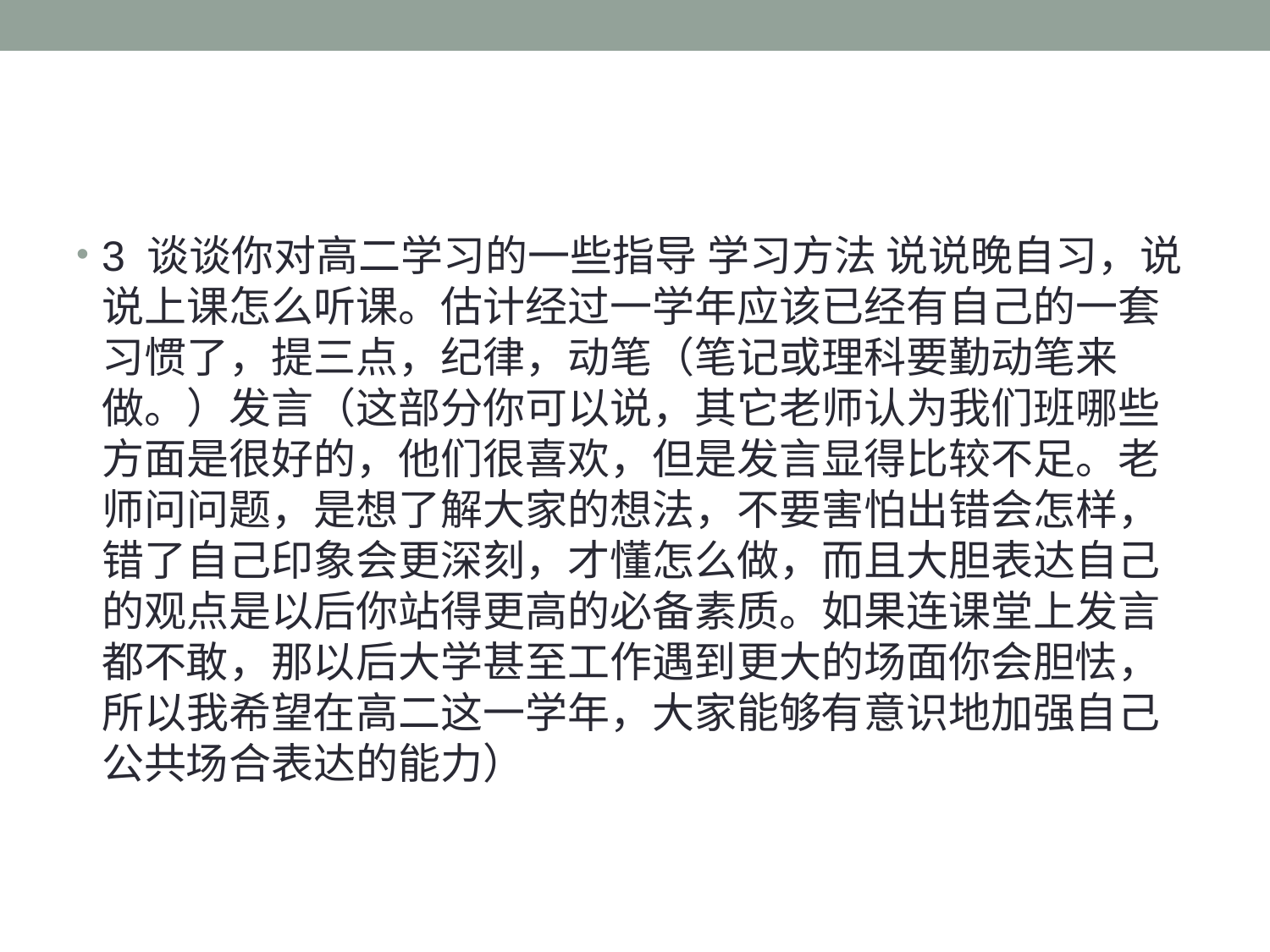

#
3 谈谈你对高二学习的一些指导 学习方法 说说晚自习，说说上课怎么听课。估计经过一学年应该已经有自己的一套习惯了，提三点，纪律，动笔（笔记或理科要勤动笔来做。）发言（这部分你可以说，其它老师认为我们班哪些方面是很好的，他们很喜欢，但是发言显得比较不足。老师问问题，是想了解大家的想法，不要害怕出错会怎样，错了自己印象会更深刻，才懂怎么做，而且大胆表达自己的观点是以后你站得更高的必备素质。如果连课堂上发言都不敢，那以后大学甚至工作遇到更大的场面你会胆怯，所以我希望在高二这一学年，大家能够有意识地加强自己公共场合表达的能力）